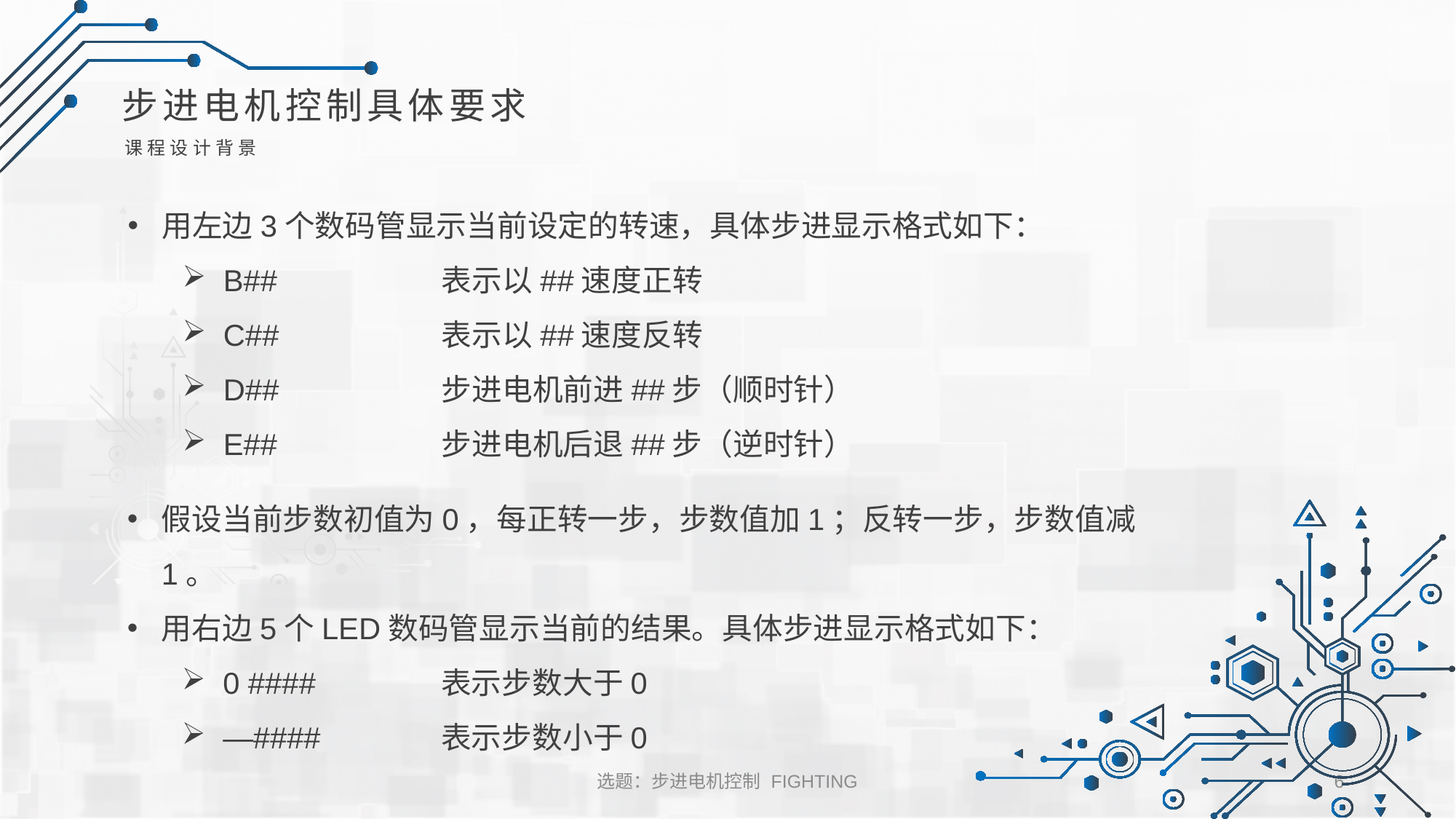

步进电机控制具体要求
课程设计背景
用左边3个数码管显示当前设定的转速，具体步进显示格式如下：
B## 		表示以##速度正转
C##	    	表示以##速度反转
D##     		步进电机前进##步（顺时针）
E##     		步进电机后退##步（逆时针）
假设当前步数初值为0，每正转一步，步数值加1；反转一步，步数值减1。
用右边5个LED数码管显示当前的结果。具体步进显示格式如下：
0 #### 		表示步数大于0
—####		表示步数小于0

选题：步进电机控制 FIGHTING
6